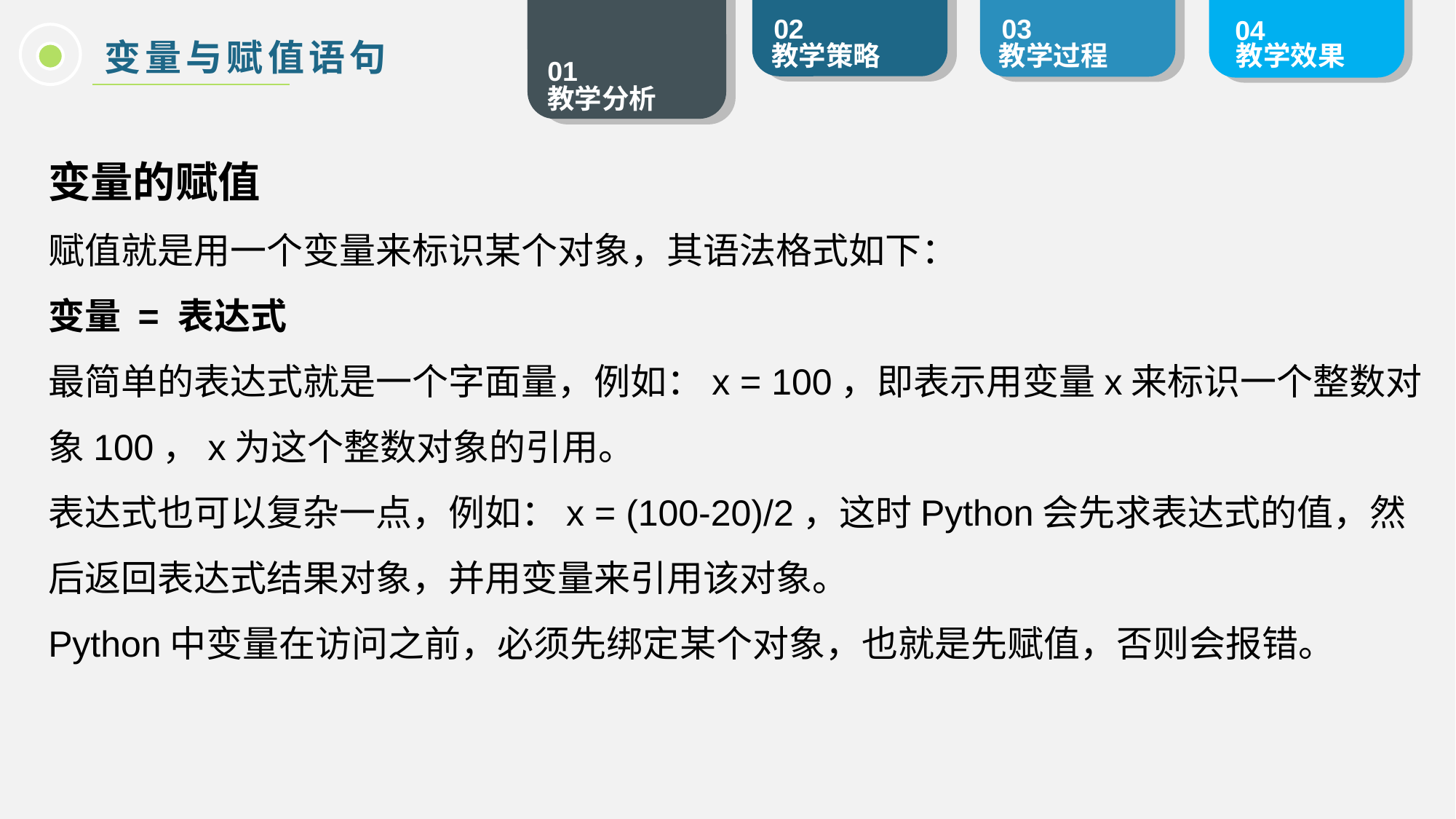

变量与赋值语句
变量的赋值
赋值就是用一个变量来标识某个对象，其语法格式如下：
变量 = 表达式
最简单的表达式就是一个字面量，例如：x = 100，即表示用变量x来标识一个整数对象100，x为这个整数对象的引用。
表达式也可以复杂一点，例如：x = (100-20)/2，这时Python会先求表达式的值，然后返回表达式结果对象，并用变量来引用该对象。
Python中变量在访问之前，必须先绑定某个对象，也就是先赋值，否则会报错。